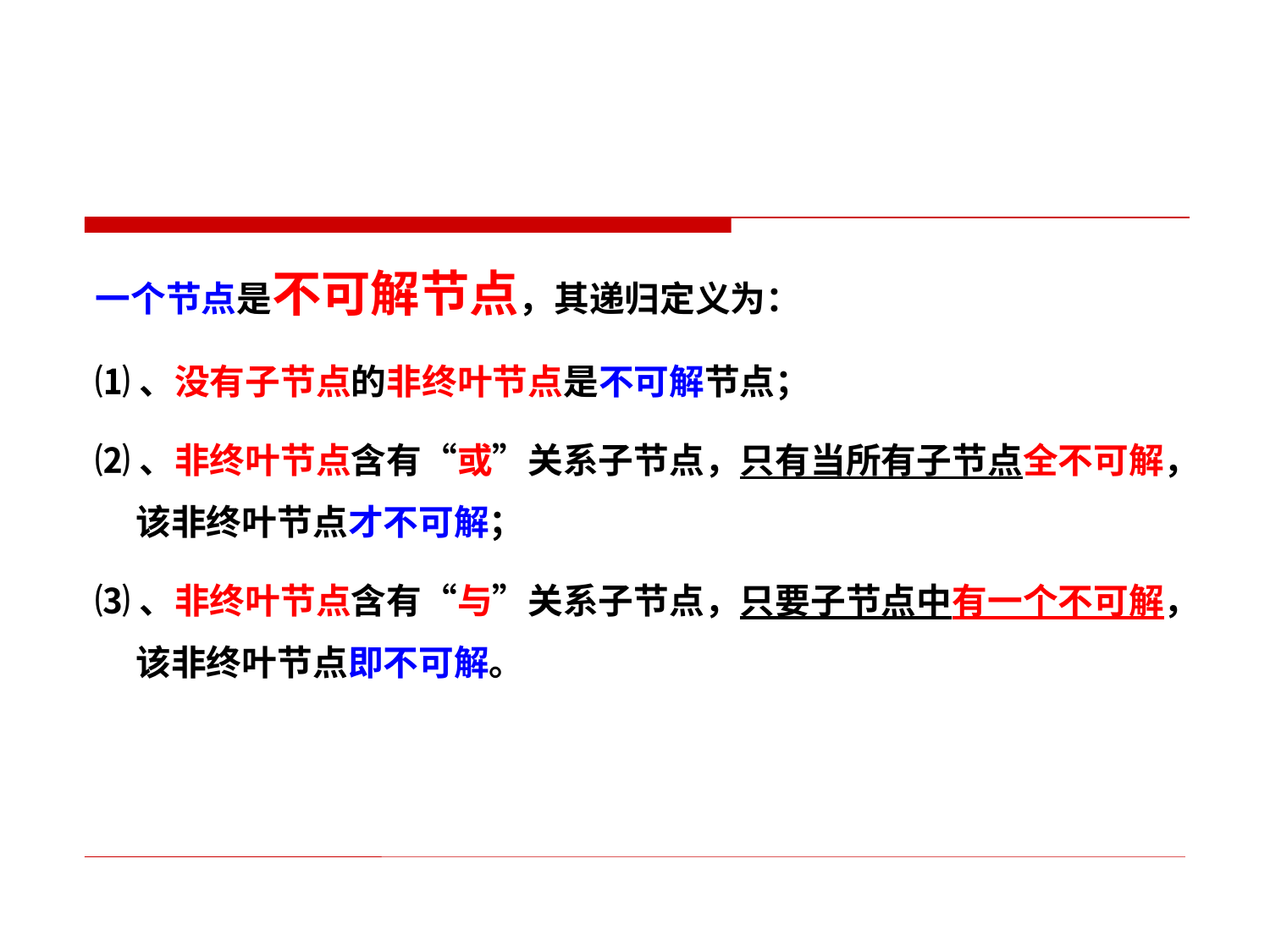

一个节点是不可解节点，其递归定义为：

⑴、没有子节点的非终叶节点是不可解节点；

⑵、非终叶节点含有“或”关系子节点，只有当所有子节点全不可解，
    该非终叶节点才不可解；

⑶、非终叶节点含有“与”关系子节点，只要子节点中有一个不可解，
    该非终叶节点即不可解。